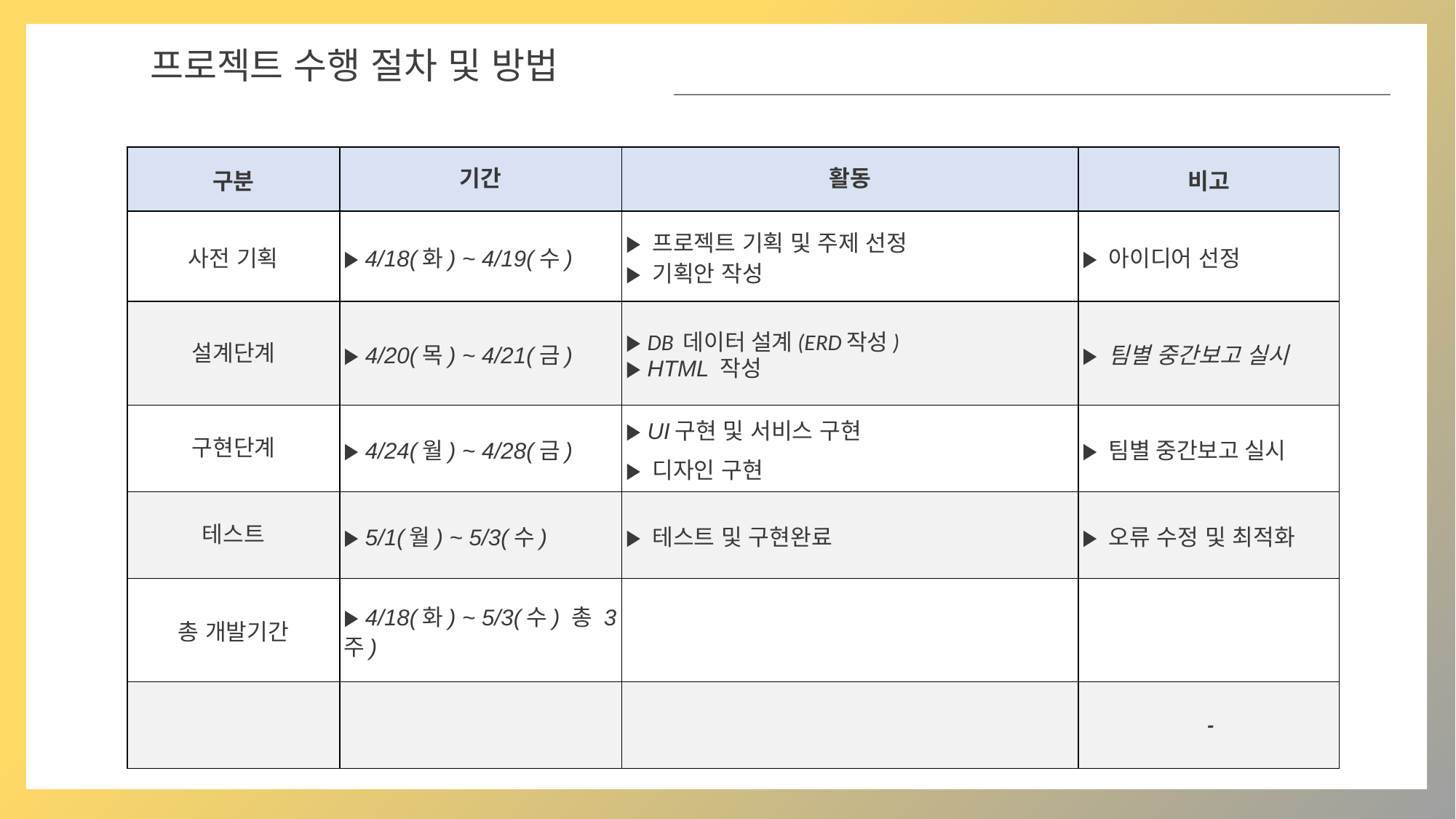

03

프로젝트 수행 절차 및 방법
| 구분 | 기간 | 활동 | 비고 |
| --- | --- | --- | --- |
| 사전 기획 | ▶ 4/18(화) ~ 4/19(수) | ▶ 프로젝트 기획 및 주제 선정 ▶ 기획안 작성 | ▶ 아이디어 선정 |
| 설계단계 | ▶ 4/20(목) ~ 4/21(금) | ▶ DB 데이터 설계(ERD작성) ▶ HTML 작성 | ▶ 팀별 중간보고 실시 |
| 구현단계 | ▶ 4/24(월) ~ 4/28(금) | ▶ UI구현 및 서비스 구현 ▶ 디자인 구현 | ▶ 팀별 중간보고 실시 |
| 테스트 | ▶ 5/1(월) ~ 5/3(수) | ▶ 테스트 및 구현완료 | ▶ 오류 수정 및 최적화 |
| 총 개발기간 | ▶ 4/18(화) ~ 5/3(수) 총 3주) |  |  |
|  |  |  | - |